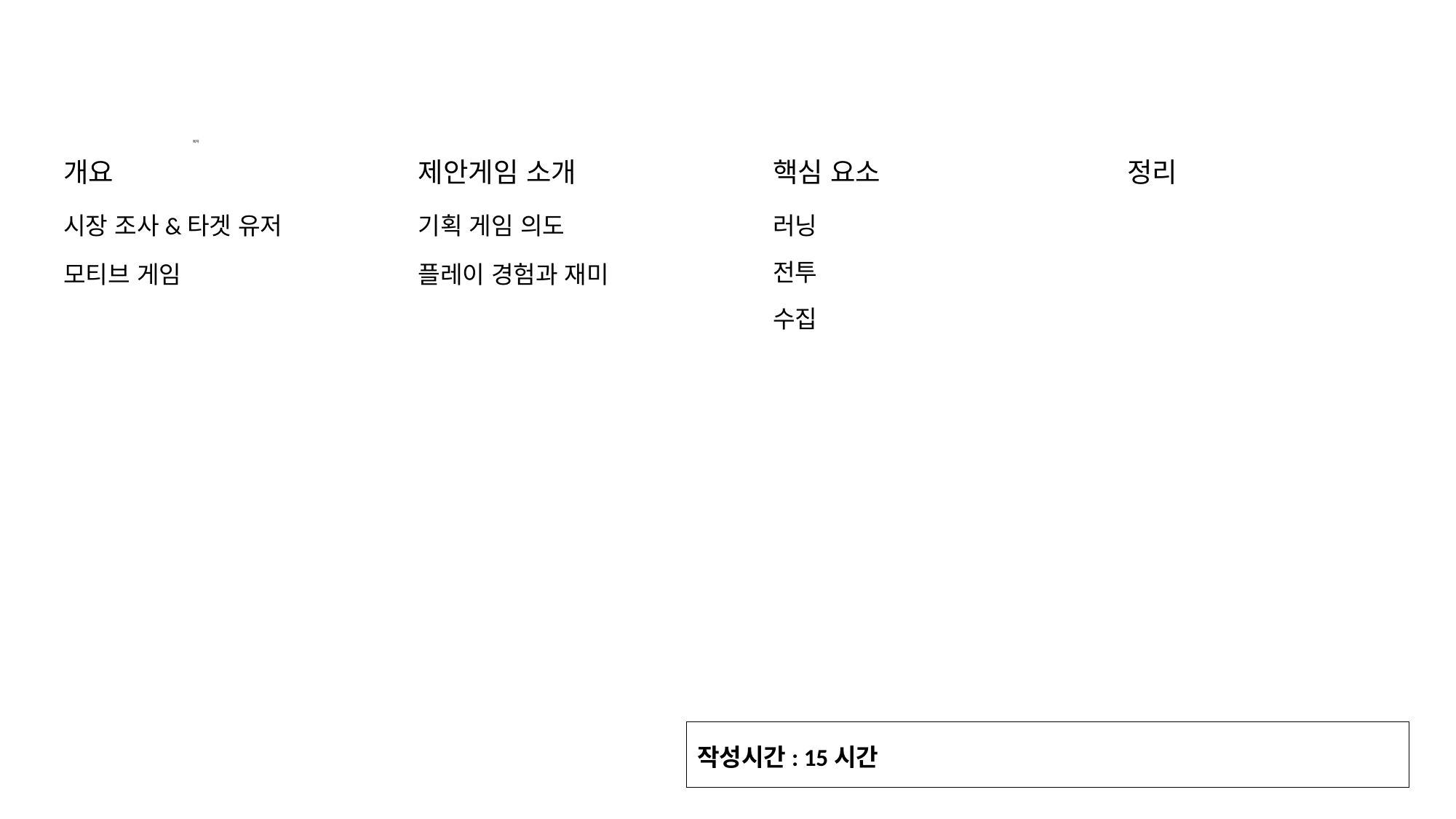

# 목차
개요
제안게임 소개
핵심 요소
정리
시장 조사&타겟 유저
기획 게임 의도
러닝
전투
모티브 게임
플레이 경험과 재미
수집
작성시간: 15시간